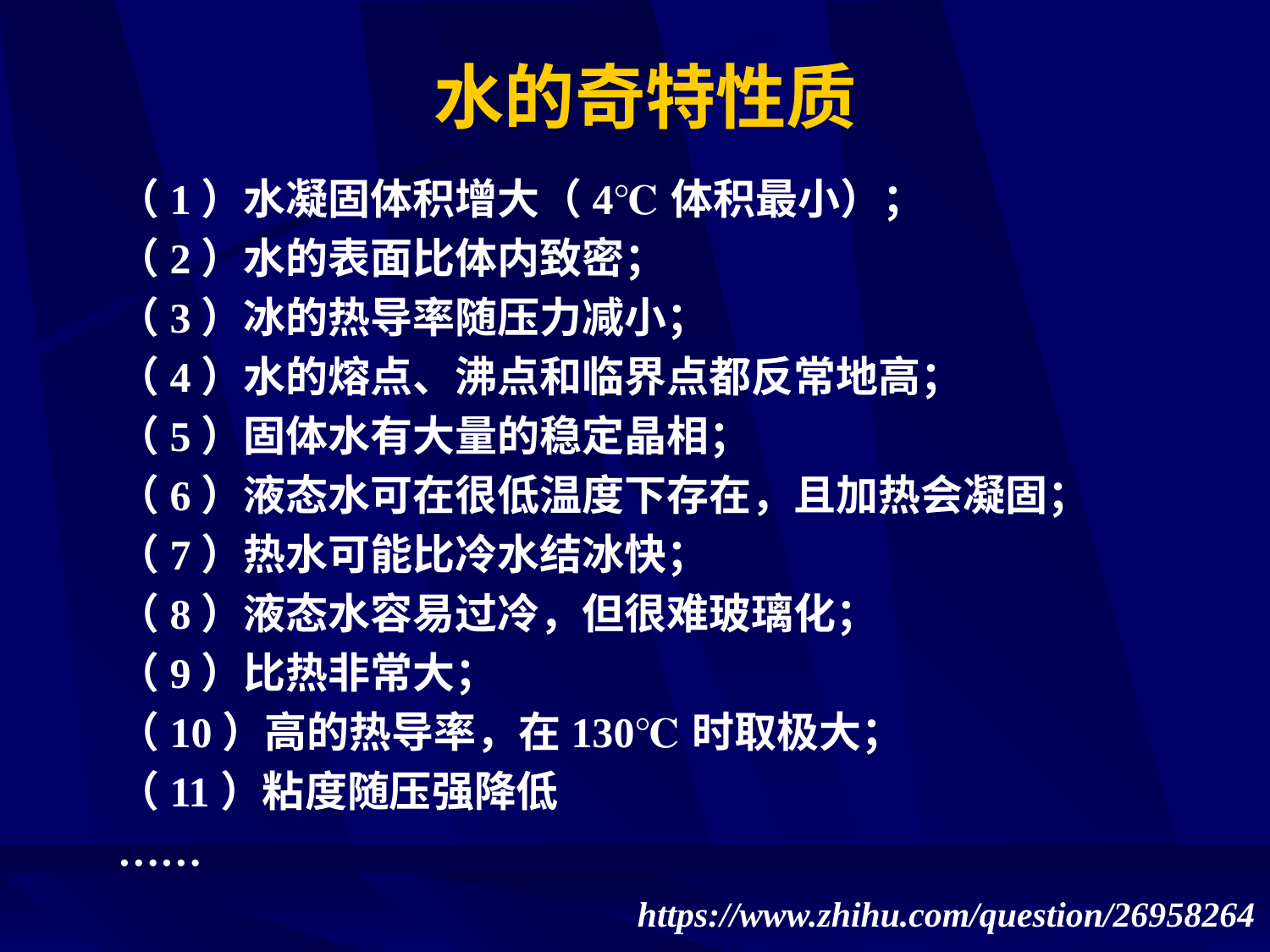

# 水的奇特性质
（1）水凝固体积增大（4℃体积最小）；
（2）水的表面比体内致密；
（3）冰的热导率随压力减小；
（4）水的熔点、沸点和临界点都反常地高；
（5）固体水有大量的稳定晶相；
（6）液态水可在很低温度下存在，且加热会凝固；
（7）热水可能比冷水结冰快；
（8）液态水容易过冷，但很难玻璃化；
（9）比热非常大；
（10）高的热导率，在130℃时取极大；
（11）粘度随压强降低
……
https://www.zhihu.com/question/26958264